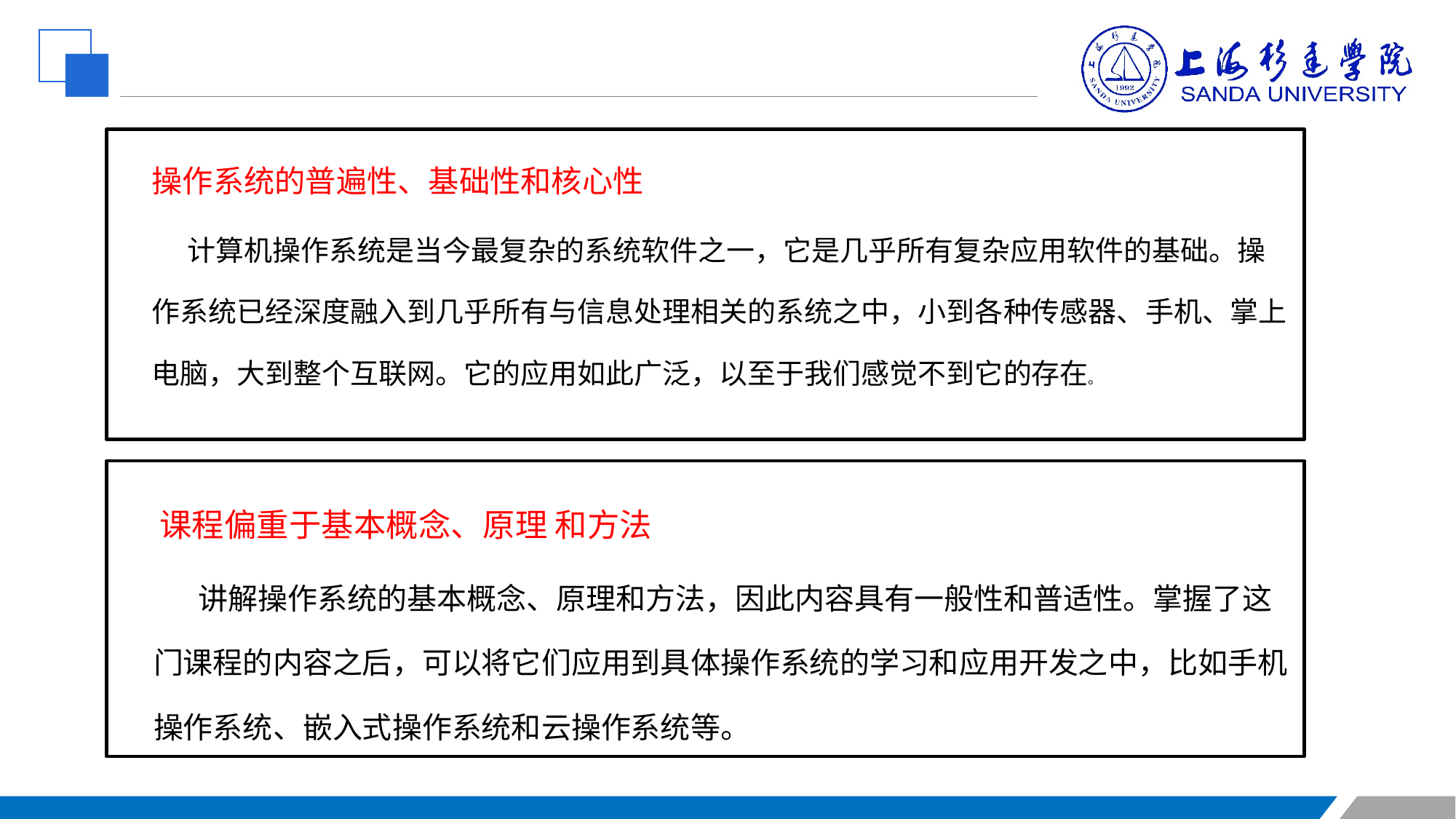

操作系统的普遍性、基础性和核心性
          计算机操作系统是当今最复杂的系统软件之一，它是几乎所有复杂应用软件的基础。操作系统已经深度融入到几乎所有与信息处理相关的系统之中，小到各种传感器、手机、掌上电脑，大到整个互联网。它的应用如此广泛，以至于我们感觉不到它的存在。
    课程偏重于基本概念、原理 和方法
           讲解操作系统的基本概念、原理和方法，因此内容具有一般性和普适性。掌握了这门课程的内容之后，可以将它们应用到具体操作系统的学习和应用开发之中，比如手机操作系统、嵌入式操作系统和云操作系统等。